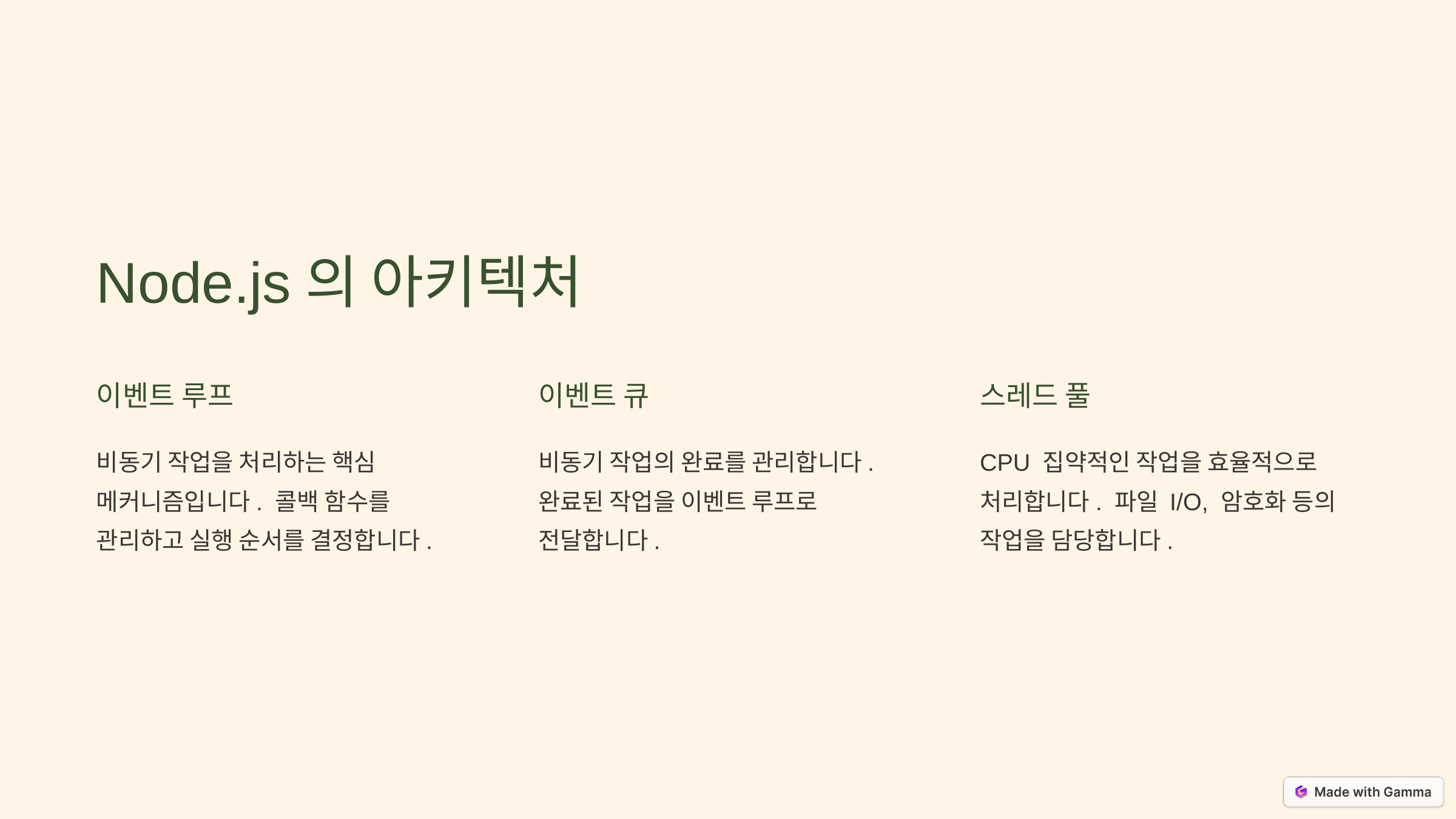

Node.js의 아키텍처
이벤트 루프
이벤트 큐
스레드 풀
비동기 작업을 처리하는 핵심 메커니즘입니다. 콜백 함수를 관리하고 실행 순서를 결정합니다.
비동기 작업의 완료를 관리합니다. 완료된 작업을 이벤트 루프로 전달합니다.
CPU 집약적인 작업을 효율적으로 처리합니다. 파일 I/O, 암호화 등의 작업을 담당합니다.